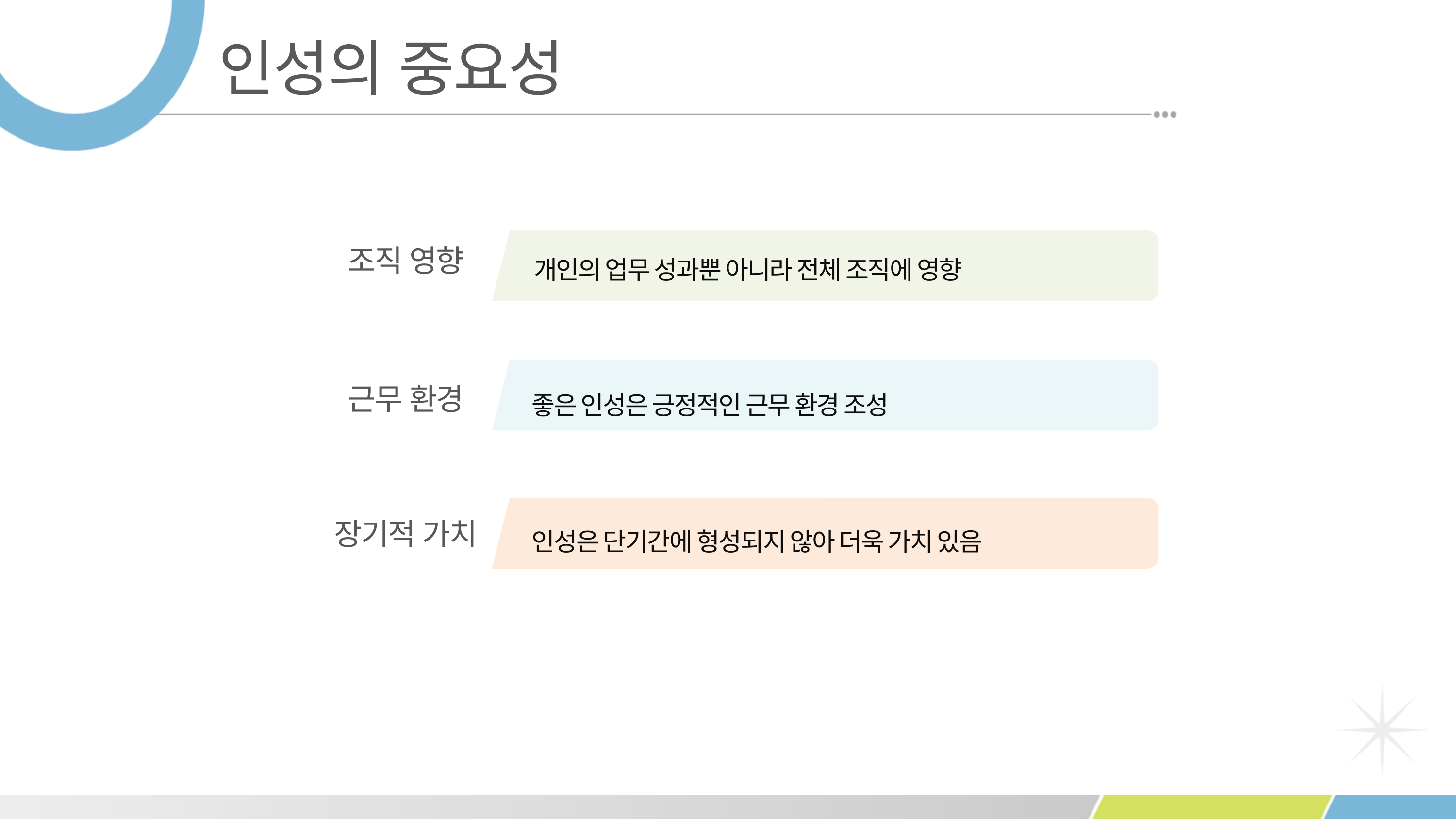

인성의 중요성

개인의 업무 성과뿐 아니라 전체 조직에 영향

조직 영향

좋은 인성은 긍정적인 근무 환경 조성
근무 환경

인성은 단기간에 형성되지 않아 더욱 가치 있음

장기적 가치